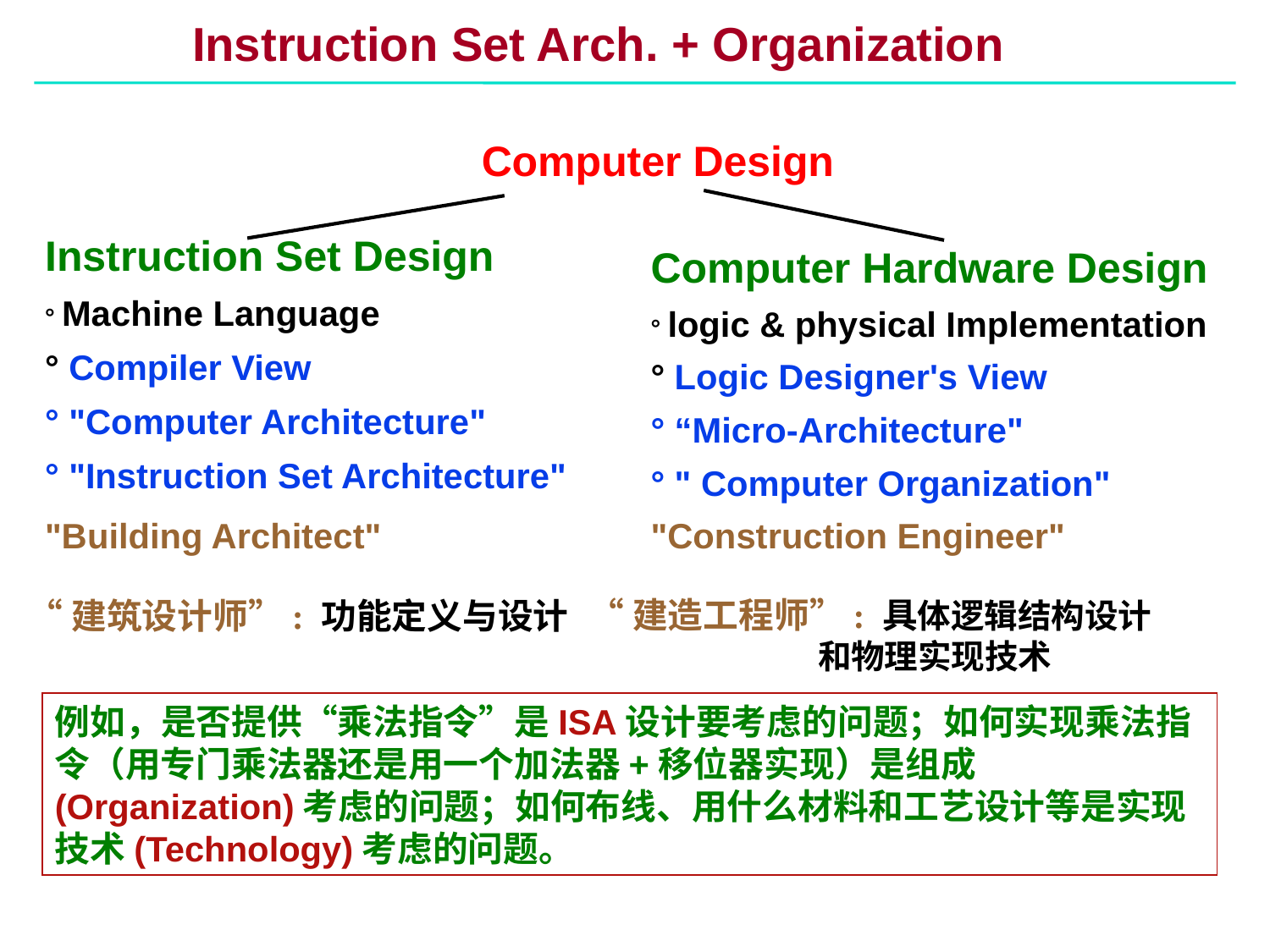

# Instruction Set Arch. + Organization
Computer Design

Instruction Set Design
° Machine Language
° Compiler View
° "Computer Architecture"
° "Instruction Set Architecture"
"Building Architect"
Computer Hardware Design
° logic & physical Implementation
° Logic Designer's View
° “Micro-Architecture"
° " Computer Organization"
"Construction Engineer"
“建造工程师”: 具体逻辑结构设计
                             和物理实现技术
“建筑设计师”: 功能定义与设计
例如，是否提供“乘法指令”是ISA设计要考虑的问题；如何实现乘法指令（用专门乘法器还是用一个加法器+移位器实现）是组成(Organization)考虑的问题；如何布线、用什么材料和工艺设计等是实现技术(Technology)考虑的问题。